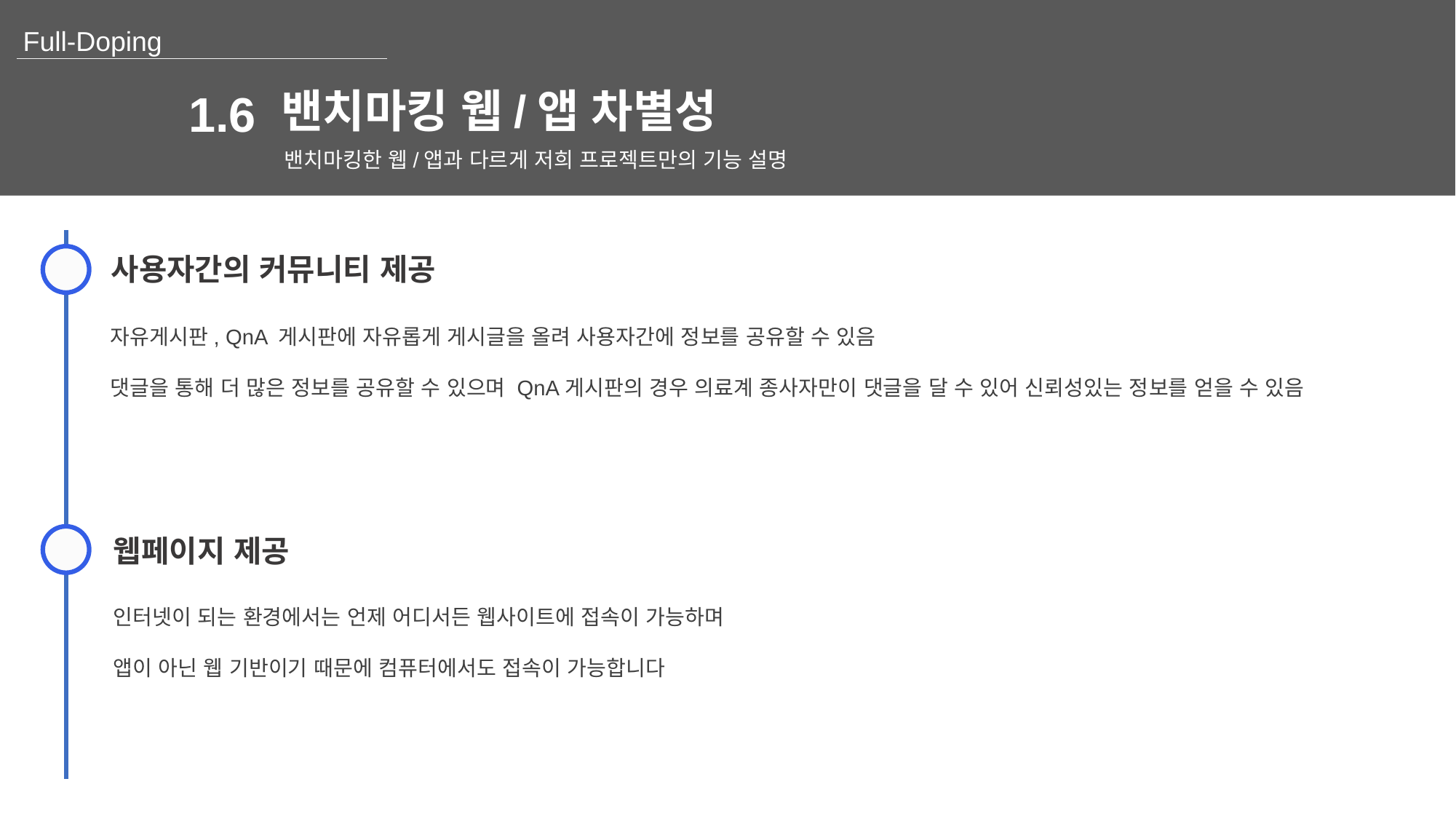

밴치마킹 웹/앱 차별성
1.6
밴치마킹한 웹/앱과 다르게 저희 프로젝트만의 기능 설명
사용자간의 커뮤니티 제공

자유게시판, QnA 게시판에 자유롭게 게시글을 올려 사용자간에 정보를 공유할 수 있음
댓글을 통해 더 많은 정보를 공유할 수 있으며 QnA게시판의 경우 의료계 종사자만이 댓글을 달 수 있어 신뢰성있는 정보를 얻을 수 있음

웹페이지 제공
인터넷이 되는 환경에서는 언제 어디서든 웹사이트에 접속이 가능하며
앱이 아닌 웹 기반이기 때문에 컴퓨터에서도 접속이 가능합니다